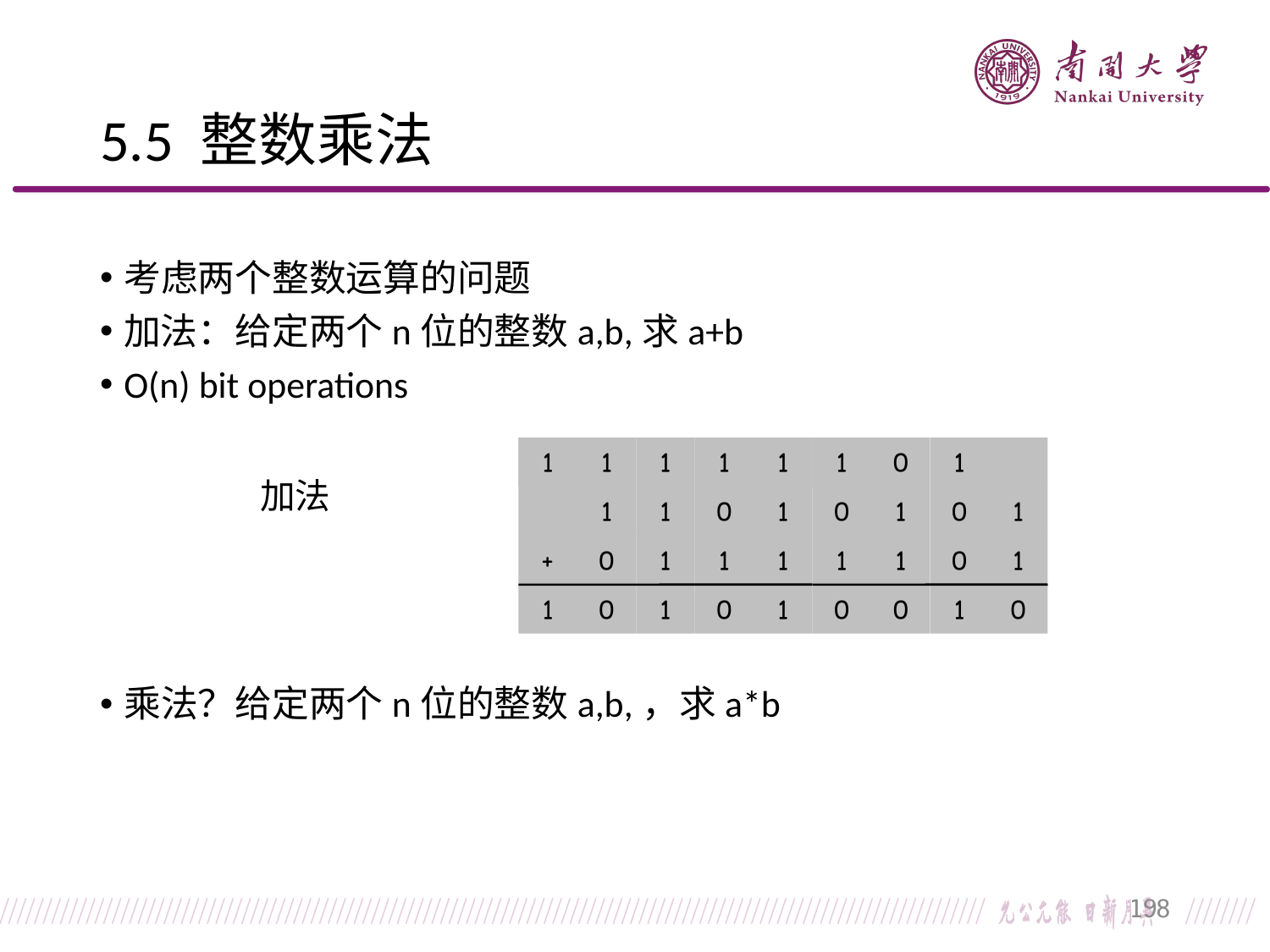

# 5.5 整数乘法
考虑两个整数运算的问题
加法：给定两个n位的整数a,b,求a+b
O(n) bit operations

乘法？给定两个n位的整数a,b,，求a*b

1
1
1
1

1
1
0
1

1
1
0
1
0
1
0
1
+
0
1
1
1
1
1
0
1
1

0
1
0
1
0

0
1
0
加法
198